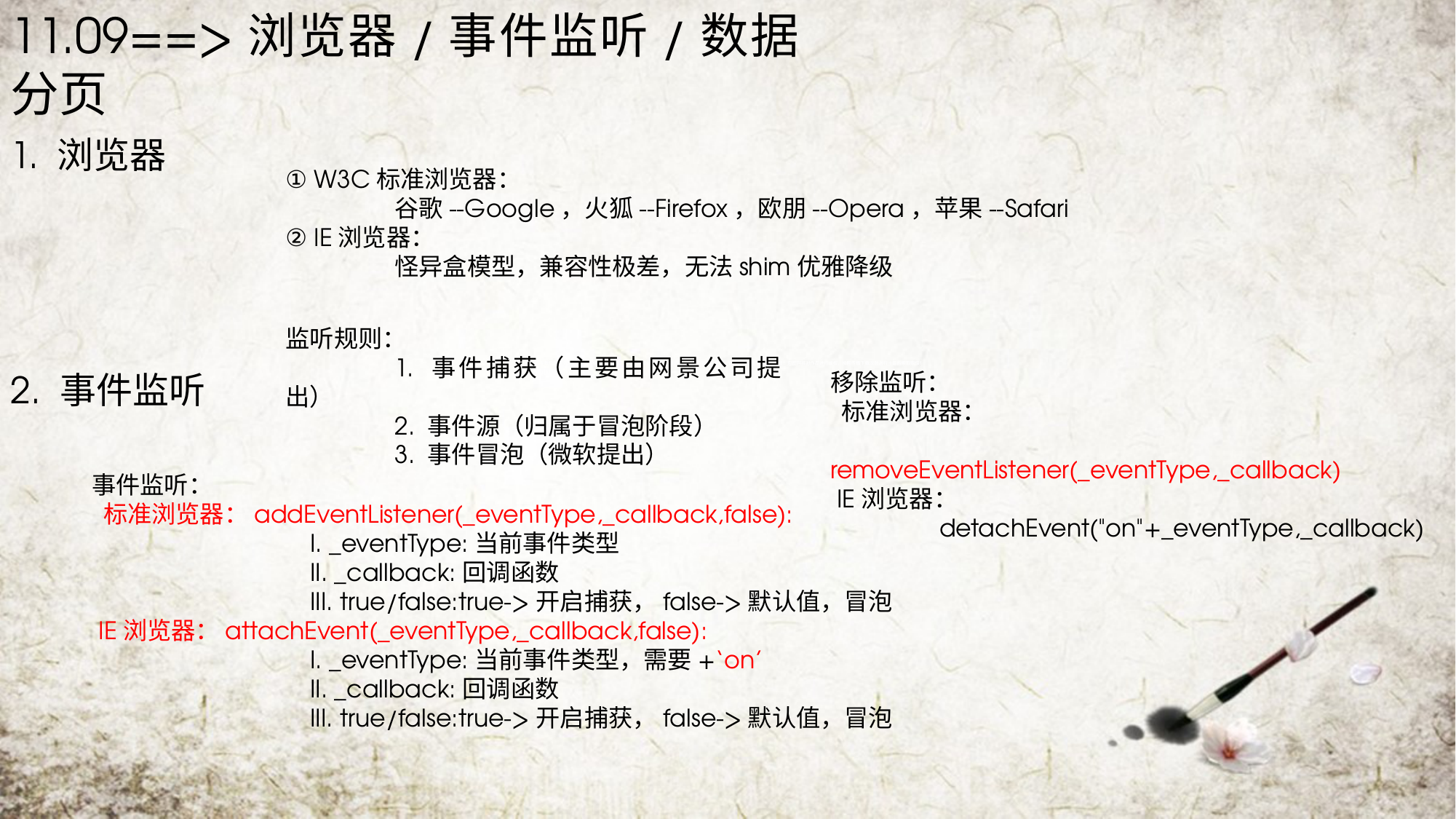

11.09==>浏览器/事件监听/数据分页
1. 浏览器
① W3C标准浏览器：
	谷歌--Google，火狐--Firefox，欧朋--Opera，苹果--Safari
② IE浏览器：
	怪异盒模型，兼容性极差，无法shim优雅降级
监听规则：
	1. 事件捕获（主要由网景公司提出）
	2. 事件源（归属于冒泡阶段）
	3. 事件冒泡（微软提出）
2. 事件监听
移除监听：
 标准浏览器：
	removeEventListener(_eventType,_callback)
 IE浏览器：
	detachEvent("on"+_eventType,_callback)
事件监听：
 标准浏览器：addEventListener(_eventType,_callback,false):
		I. _eventType:当前事件类型
		II. _callback:回调函数
		III. true/false:true->开启捕获，false->默认值，冒泡
 IE浏览器：attachEvent(_eventType,_callback,false):
		I. _eventType:当前事件类型，需要+‘on’
		II. _callback:回调函数
		III. true/false:true->开启捕获，false->默认值，冒泡